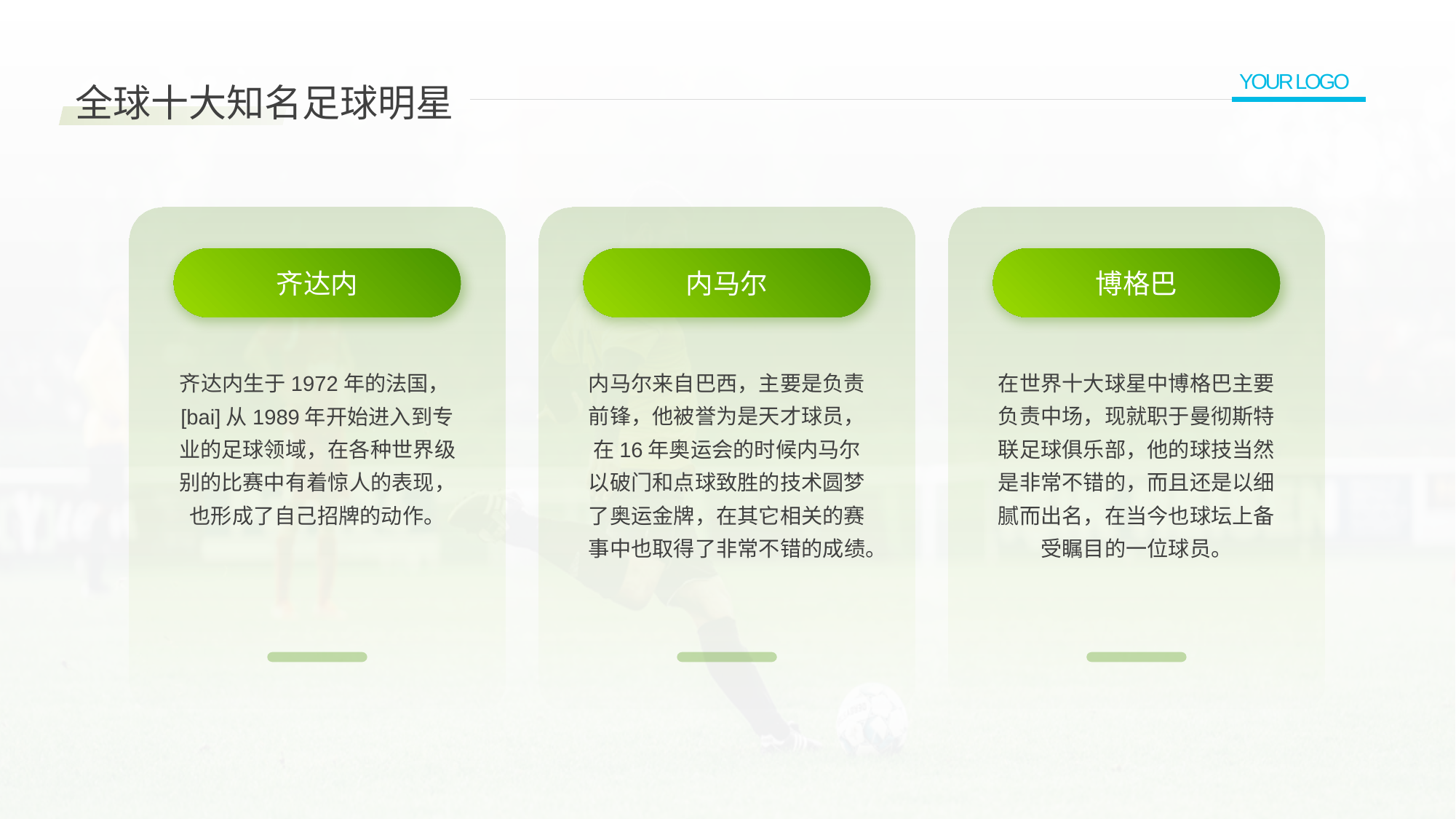

04
YOUR LOGO
全球十大知名足球明星

齐达内
内马尔
博格巴
齐达内生于1972年的法国，[bai]从1989年开始进入到专业的足球领域，在各种世界级别的比赛中有着惊人的表现，也形成了自己招牌的动作。
内马尔来自巴西，主要是负责前锋，他被誉为是天才球员，在16年奥运会的时候内马尔以破门和点球致胜的技术圆梦了奥运金牌，在其它相关的赛事中也取得了非常不错的成绩。
在世界十大球星中博格巴主要负责中场，现就职于曼彻斯特联足球俱乐部，他的球技当然是非常不错的，而且还是以细腻而出名，在当今也球坛上备受瞩目的一位球员。